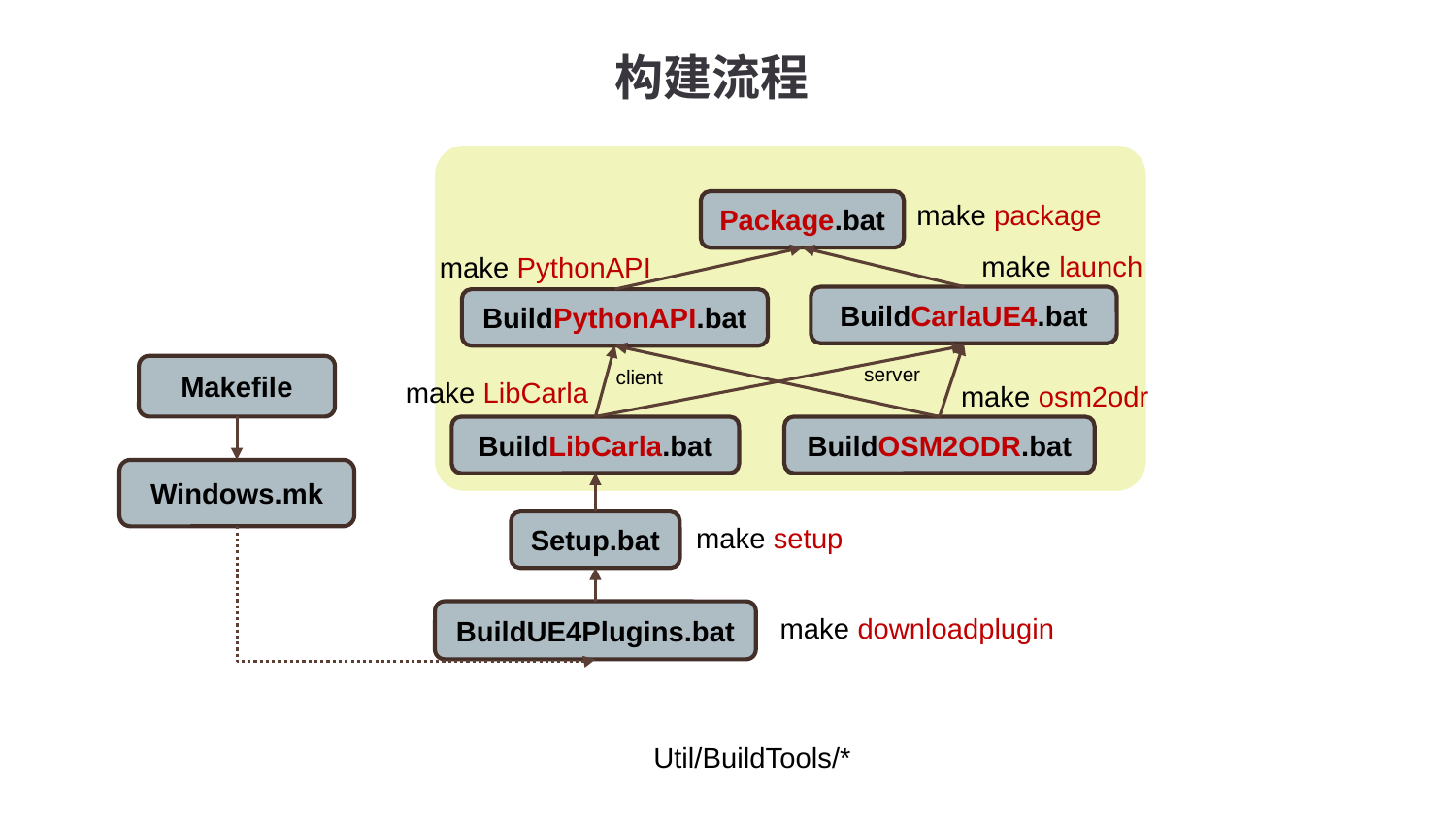

构建流程

make package
Package.bat
make launch
make PythonAPI
BuildCarlaUE4.bat
BuildPythonAPI.bat
server
Makefile
client
make LibCarla
make osm2odr
BuildOSM2ODR.bat
BuildLibCarla.bat
Windows.mk
Setup.bat
make setup
BuildUE4Plugins.bat
make downloadplugin
Util/BuildTools/*